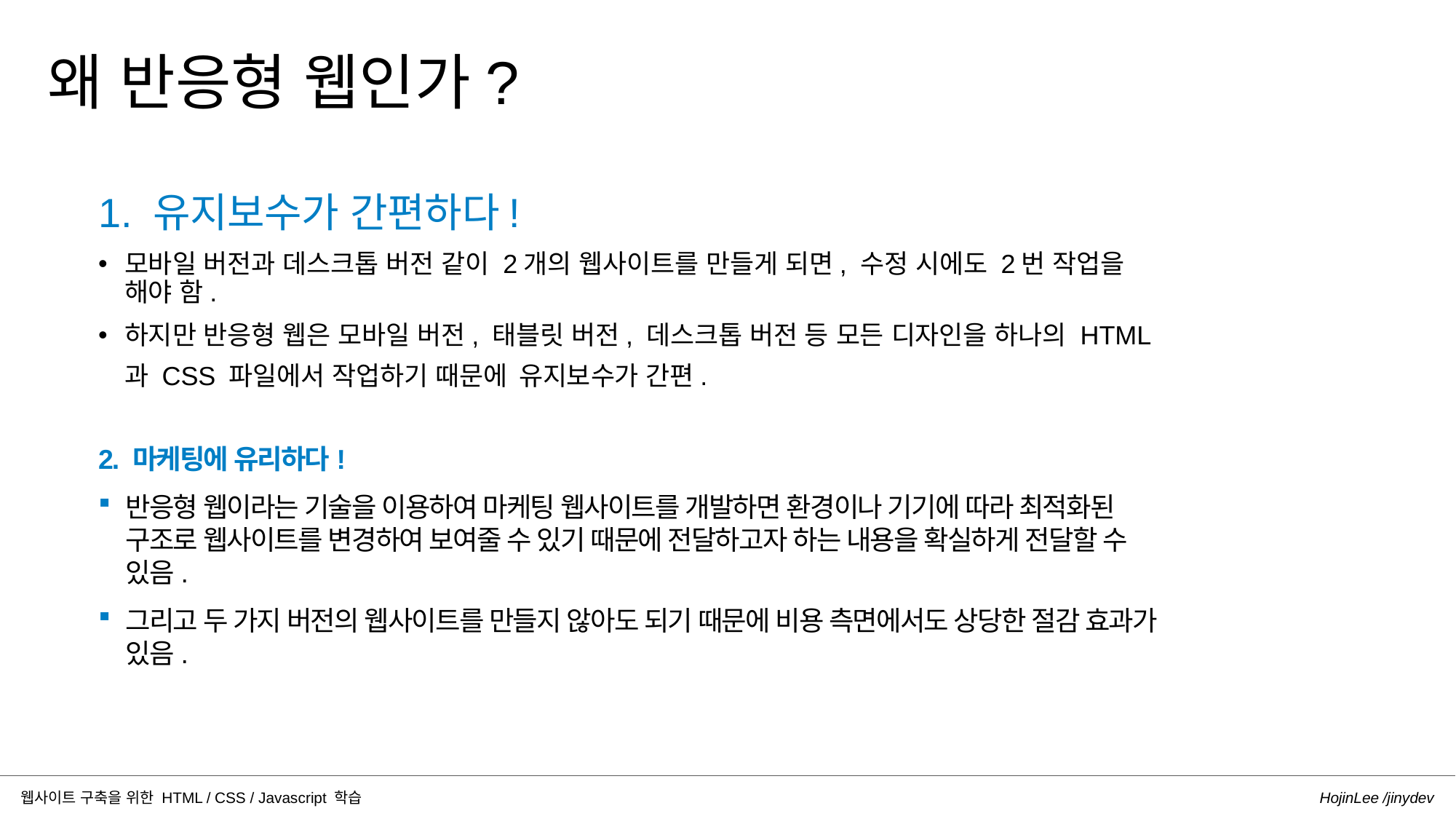

왜 반응형 웹인가?
1. 유지보수가 간편하다!
모바일 버전과 데스크톱 버전 같이 2개의 웹사이트를 만들게 되면, 수정 시에도 2번 작업을 해야 함.
하지만 반응형 웹은 모바일 버전, 태블릿 버전, 데스크톱 버전 등 모든 디자인을 하나의 HTML과 CSS 파일에서 작업하기 때문에 유지보수가 간편.
2. 마케팅에 유리하다!
반응형 웹이라는 기술을 이용하여 마케팅 웹사이트를 개발하면 환경이나 기기에 따라 최적화된 구조로 웹사이트를 변경하여 보여줄 수 있기 때문에 전달하고자 하는 내용을 확실하게 전달할 수 있음.
그리고 두 가지 버전의 웹사이트를 만들지 않아도 되기 때문에 비용 측면에서도 상당한 절감 효과가 있음.

HojinLee /jinydev
웹사이트 구축을 위한 HTML / CSS / Javascript 학습